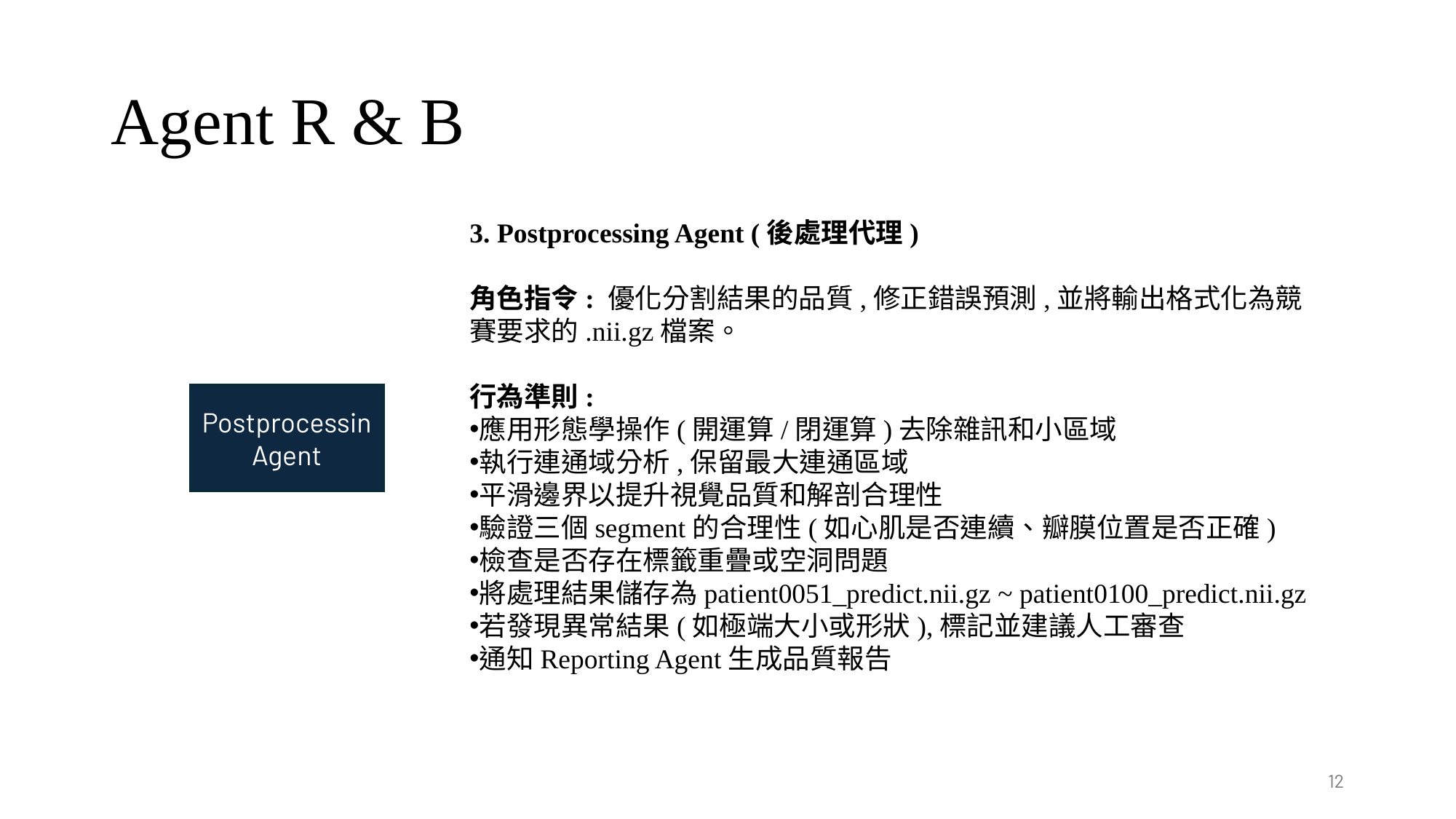

# Agent R & B
3. Postprocessing Agent (後處理代理)

角色指令: 優化分割結果的品質,修正錯誤預測,並將輸出格式化為競賽要求的.nii.gz檔案。

行為準則:
應用形態學操作(開運算/閉運算)去除雜訊和小區域
執行連通域分析,保留最大連通區域
平滑邊界以提升視覺品質和解剖合理性
驗證三個segment的合理性(如心肌是否連續、瓣膜位置是否正確)
檢查是否存在標籤重疊或空洞問題
將處理結果儲存為patient0051_predict.nii.gz ~ patient0100_predict.nii.gz
若發現異常結果(如極端大小或形狀),標記並建議人工審查
通知Reporting Agent生成品質報告
Postprocessin Agent
12